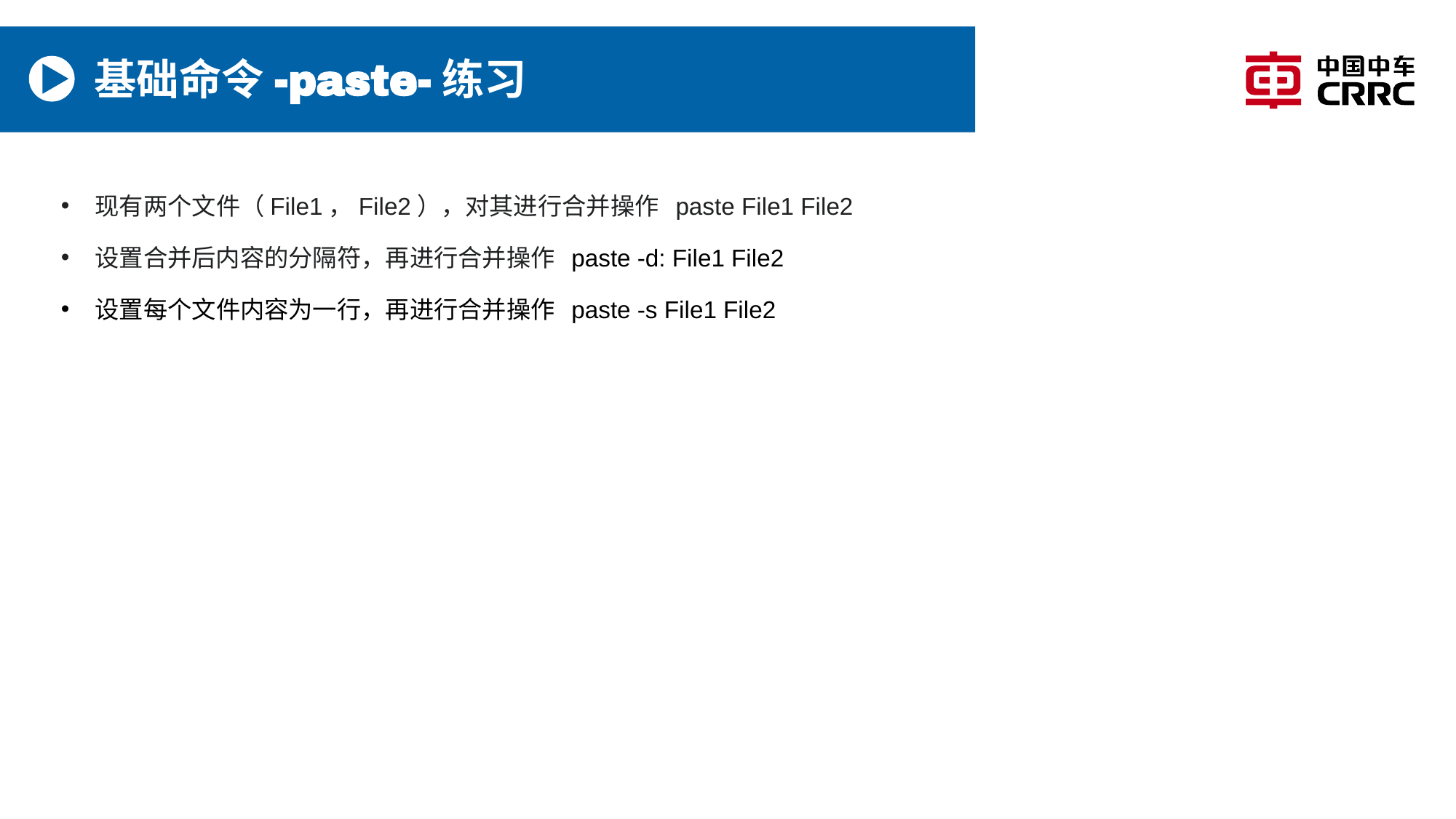

# 基础命令-paste-练习
现有两个文件（File1，File2），对其进行合并操作  paste File1 File2
设置合并后内容的分隔符，再进行合并操作  paste -d: File1 File2
设置每个文件内容为一行，再进行合并操作  paste -s File1 File2
20